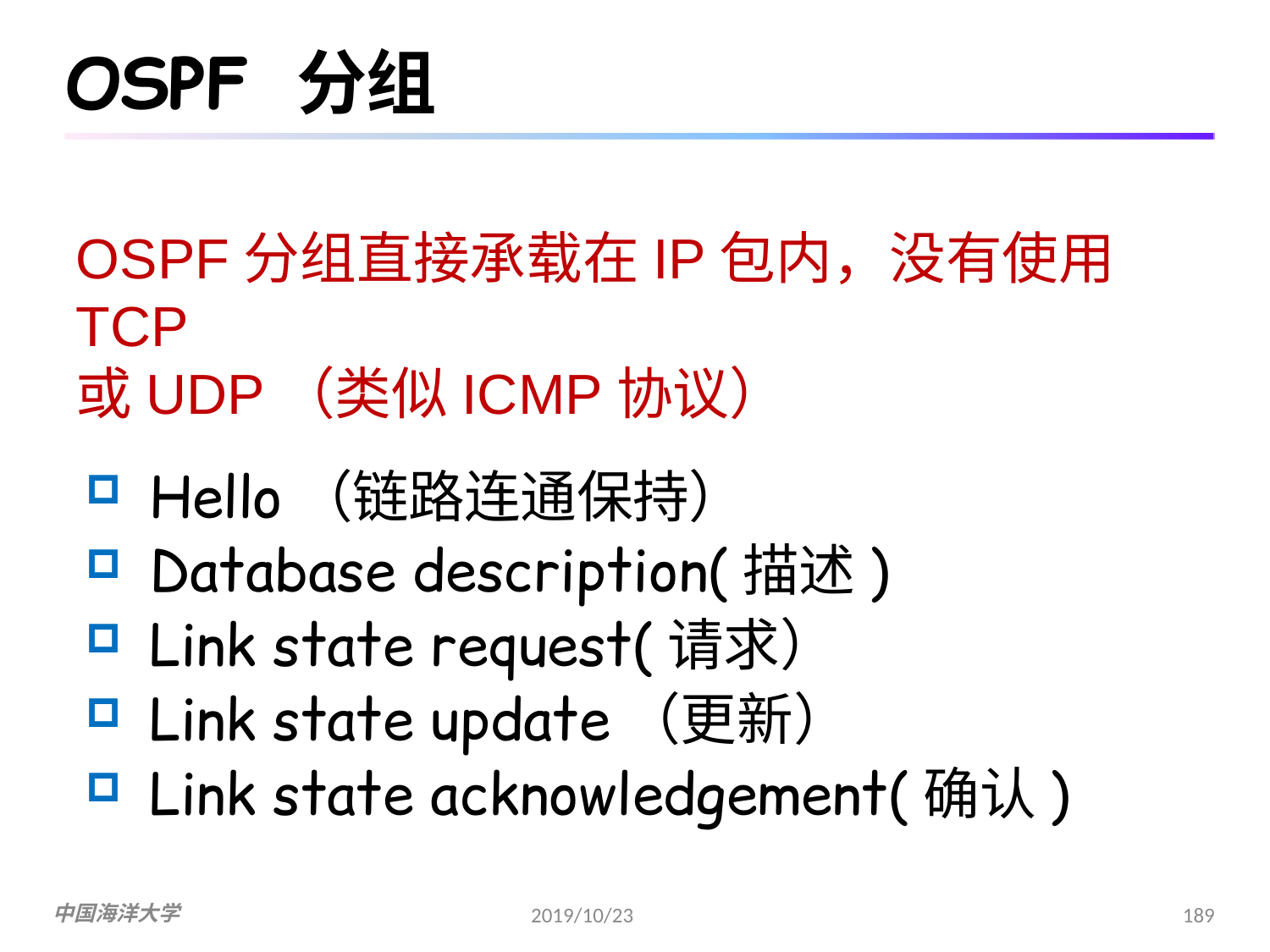

# OSPF 分组
OSPF分组直接承载在IP包内，没有使用TCP
或UDP（类似ICMP协议）

Hello（链路连通保持）
Database description(描述)
Link state request(请求）
Link state update（更新）
Link state acknowledgement(确认)